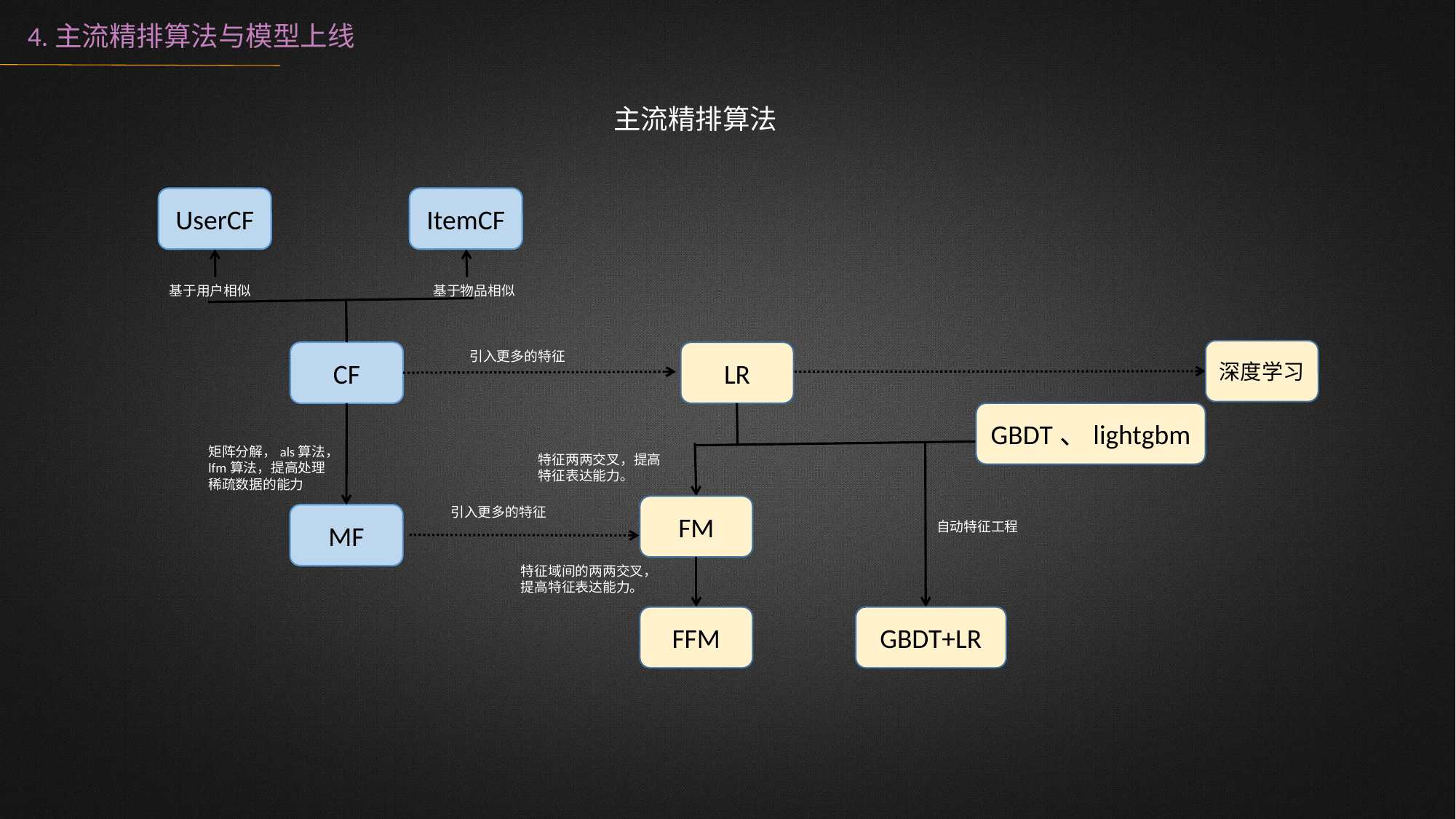

4.主流精排算法与模型上线
主流精排算法
UserCF
ItemCF
基于用户相似
基于物品相似
深度学习
CF
引入更多的特征
LR
GBDT、lightgbm
矩阵分解，als算法，lfm算法，提高处理稀疏数据的能力
特征两两交叉，提高特征表达能力。
FM
引入更多的特征
MF
自动特征工程
特征域间的两两交叉，提高特征表达能力。
FFM
GBDT+LR